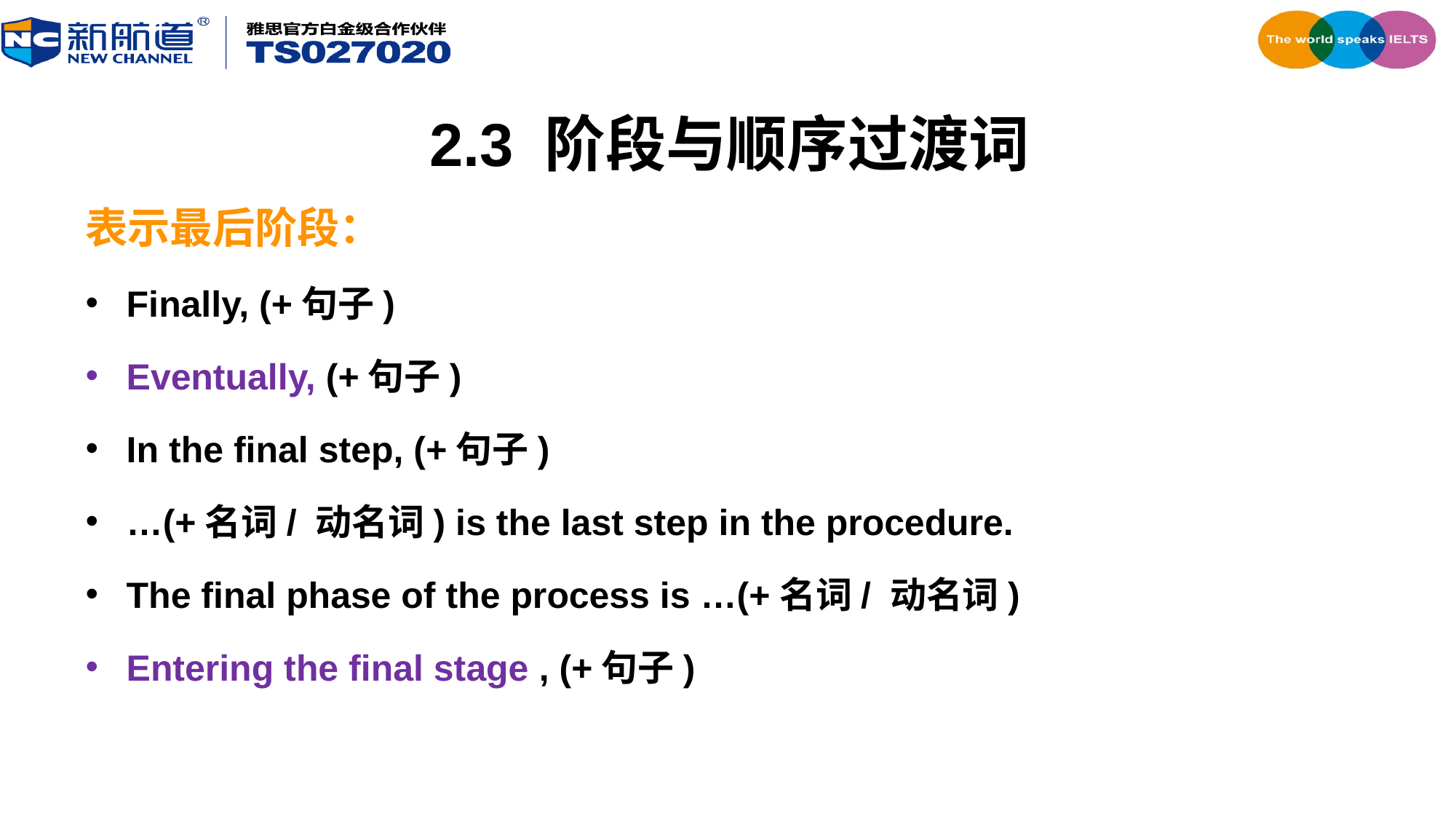

# 2.3 阶段与顺序过渡词
表示最后阶段：
Finally, (+句子)
Eventually, (+句子)
In the final step, (+句子)
…(+名词/ 动名词) is the last step in the procedure.
The final phase of the process is …(+名词/ 动名词)
Entering the final stage , (+句子)